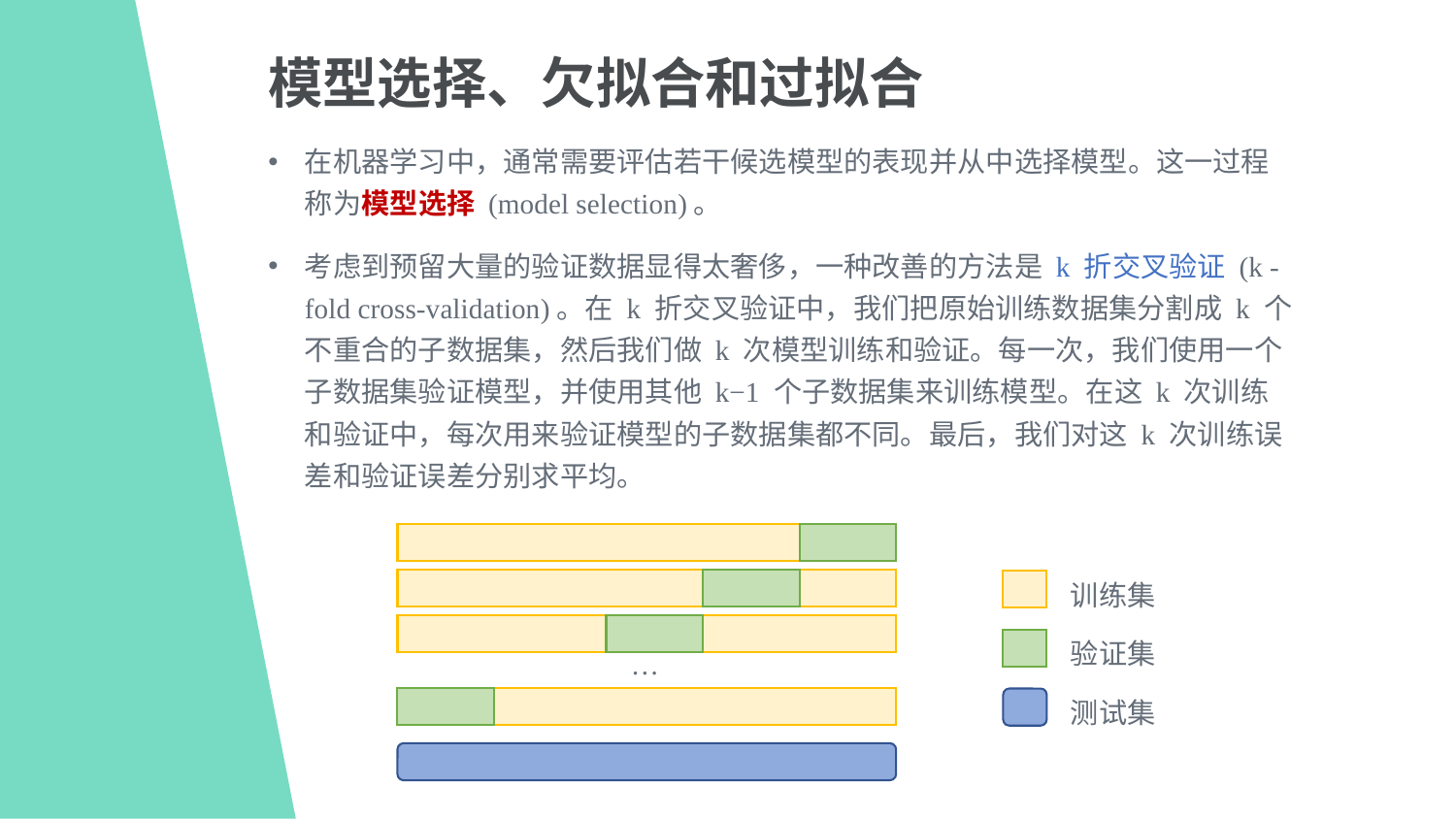

模型选择、欠拟合和过拟合
在机器学习中，通常需要评估若干候选模型的表现并从中选择模型。这一过程称为模型选择 (model selection)。
考虑到预留大量的验证数据显得太奢侈，一种改善的方法是 k 折交叉验证 (k -fold cross-validation)。在 k 折交叉验证中，我们把原始训练数据集分割成 k 个不重合的子数据集，然后我们做 k 次模型训练和验证。每一次，我们使用一个子数据集验证模型，并使用其他 k−1 个子数据集来训练模型。在这 k 次训练和验证中，每次用来验证模型的子数据集都不同。最后，我们对这 k 次训练误差和验证误差分别求平均。

训练集

验证集

…
测试集